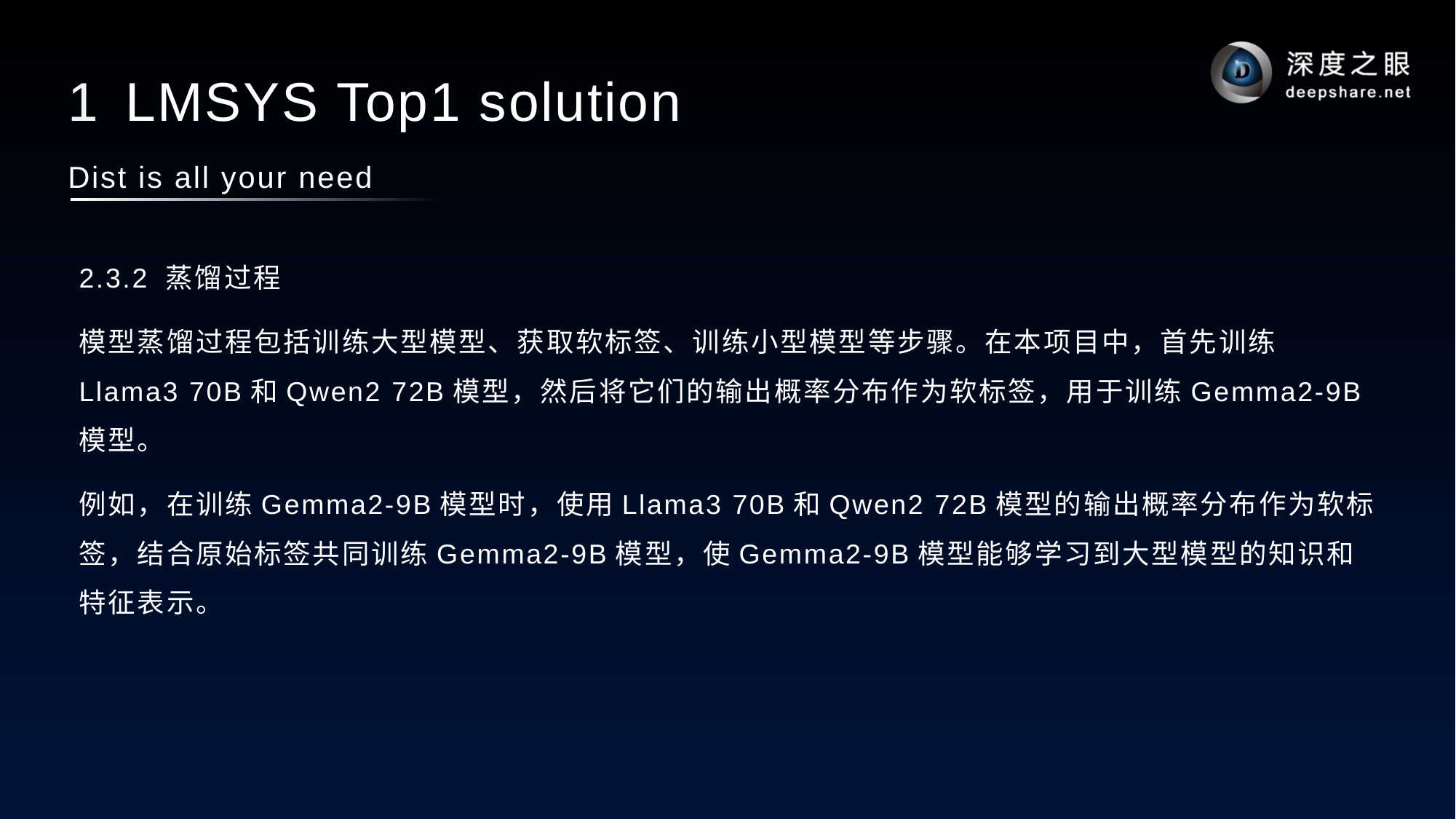

# 1 LMSYS Top1 solution
Dist is all your need
2.3.2 蒸馏过程
模型蒸馏过程包括训练大型模型、获取软标签、训练小型模型等步骤。在本项目中，首先训练Llama3 70B和Qwen2 72B模型，然后将它们的输出概率分布作为软标签，用于训练Gemma2-9B模型。
例如，在训练Gemma2-9B模型时，使用Llama3 70B和Qwen2 72B模型的输出概率分布作为软标签，结合原始标签共同训练Gemma2-9B模型，使Gemma2-9B模型能够学习到大型模型的知识和特征表示。